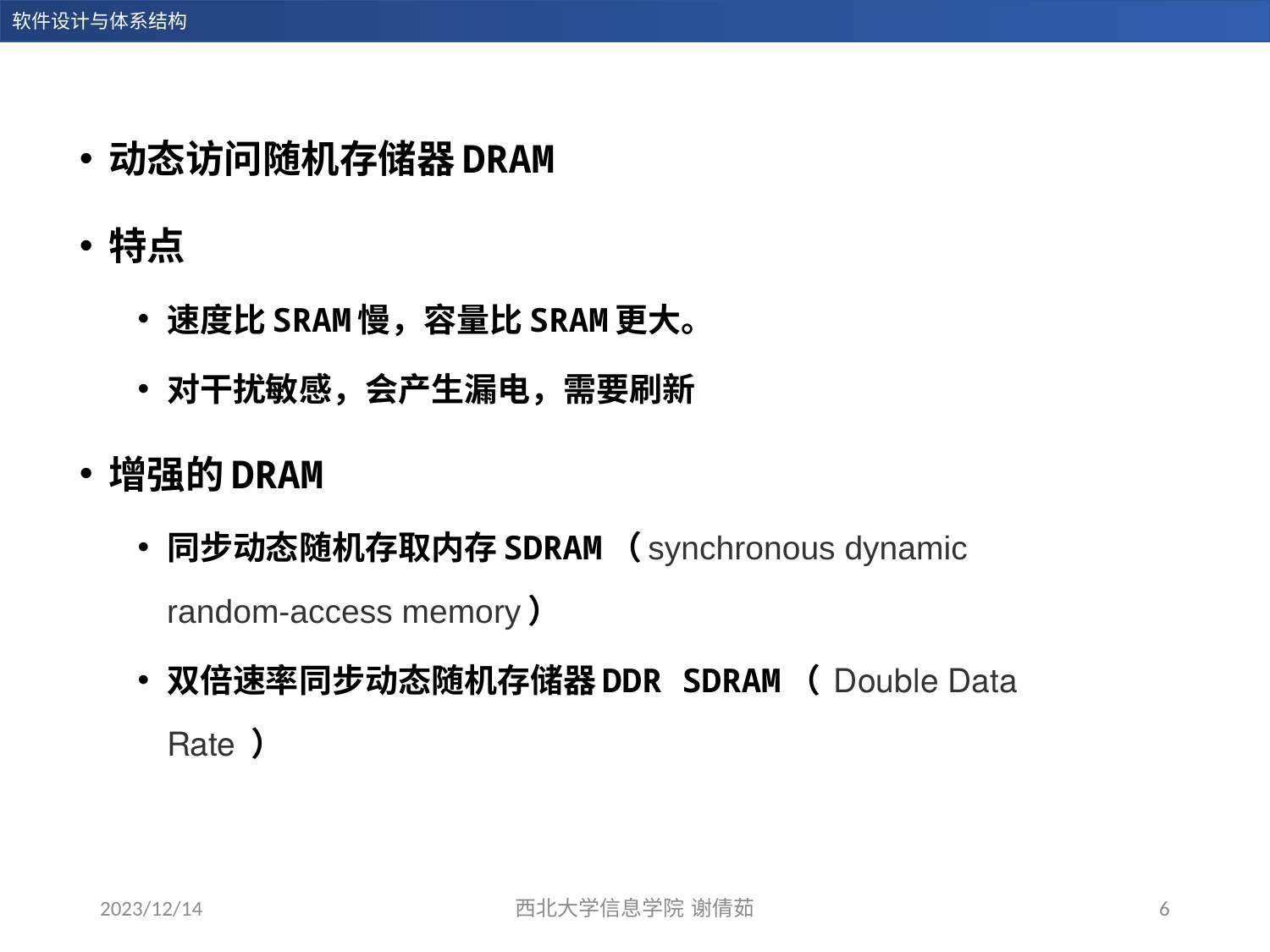

动态访问随机存储器DRAM
特点
速度比SRAM慢，容量比SRAM更大。
对干扰敏感，会产生漏电，需要刷新
增强的DRAM
同步动态随机存取内存SDRAM（synchronous dynamic random-access memory）
双倍速率同步动态随机存储器DDR SDRAM（ Double Data Rate ）
2023/12/14
西北大学信息学院 谢倩茹
6